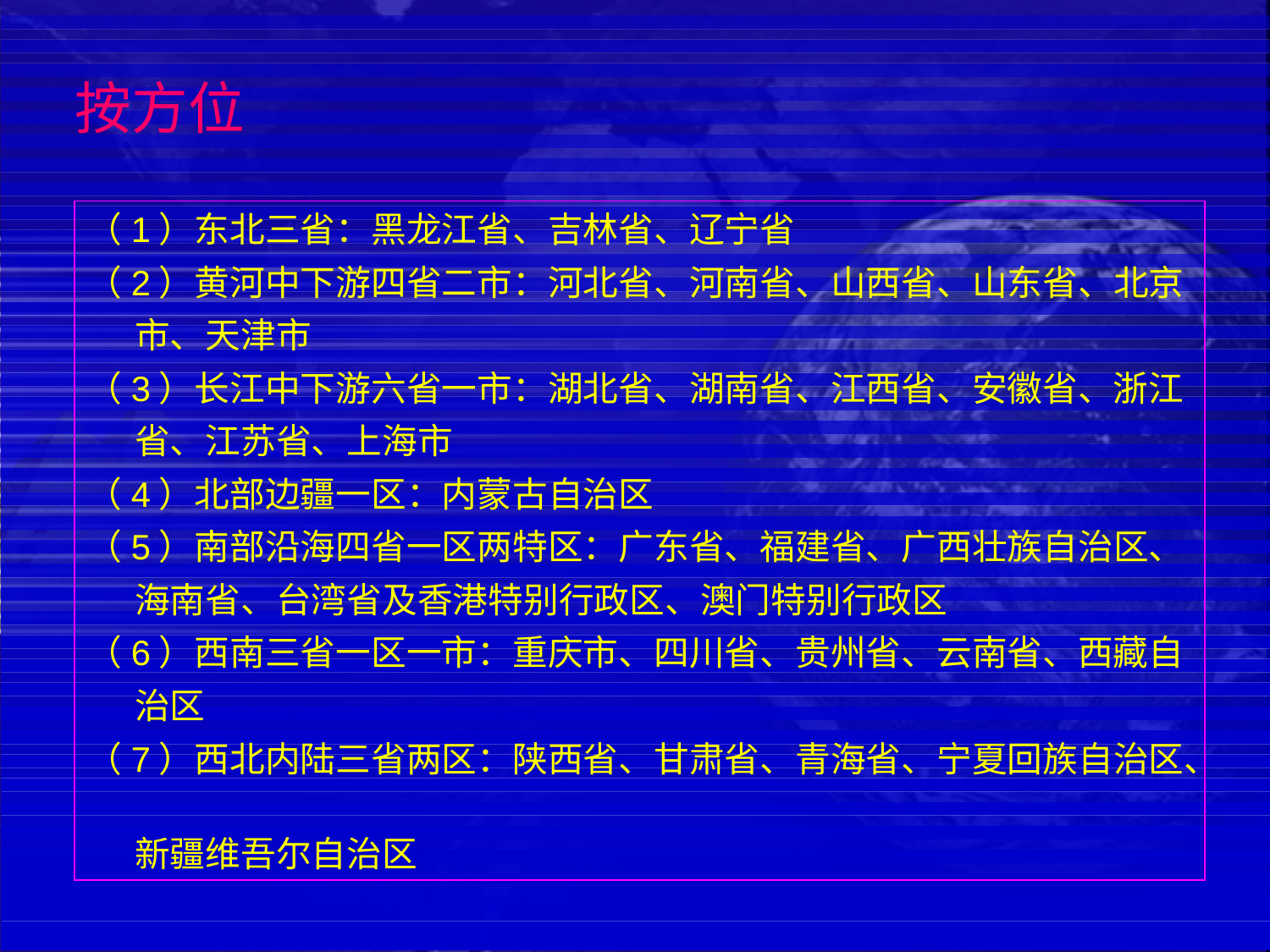

按方位
（1）东北三省：黑龙江省、吉林省、辽宁省
（2）黄河中下游四省二市：河北省、河南省、山西省、山东省、北京
     市、天津市
（3）长江中下游六省一市：湖北省、湖南省、江西省、安徽省、浙江
     省、江苏省、上海市
（4）北部边疆一区：内蒙古自治区
（5）南部沿海四省一区两特区：广东省、福建省、广西壮族自治区、
     海南省、台湾省及香港特别行政区、澳门特别行政区
（6）西南三省一区一市：重庆市、四川省、贵州省、云南省、西藏自
     治区
（7）西北内陆三省两区：陕西省、甘肃省、青海省、宁夏回族自治区、
     新疆维吾尔自治区